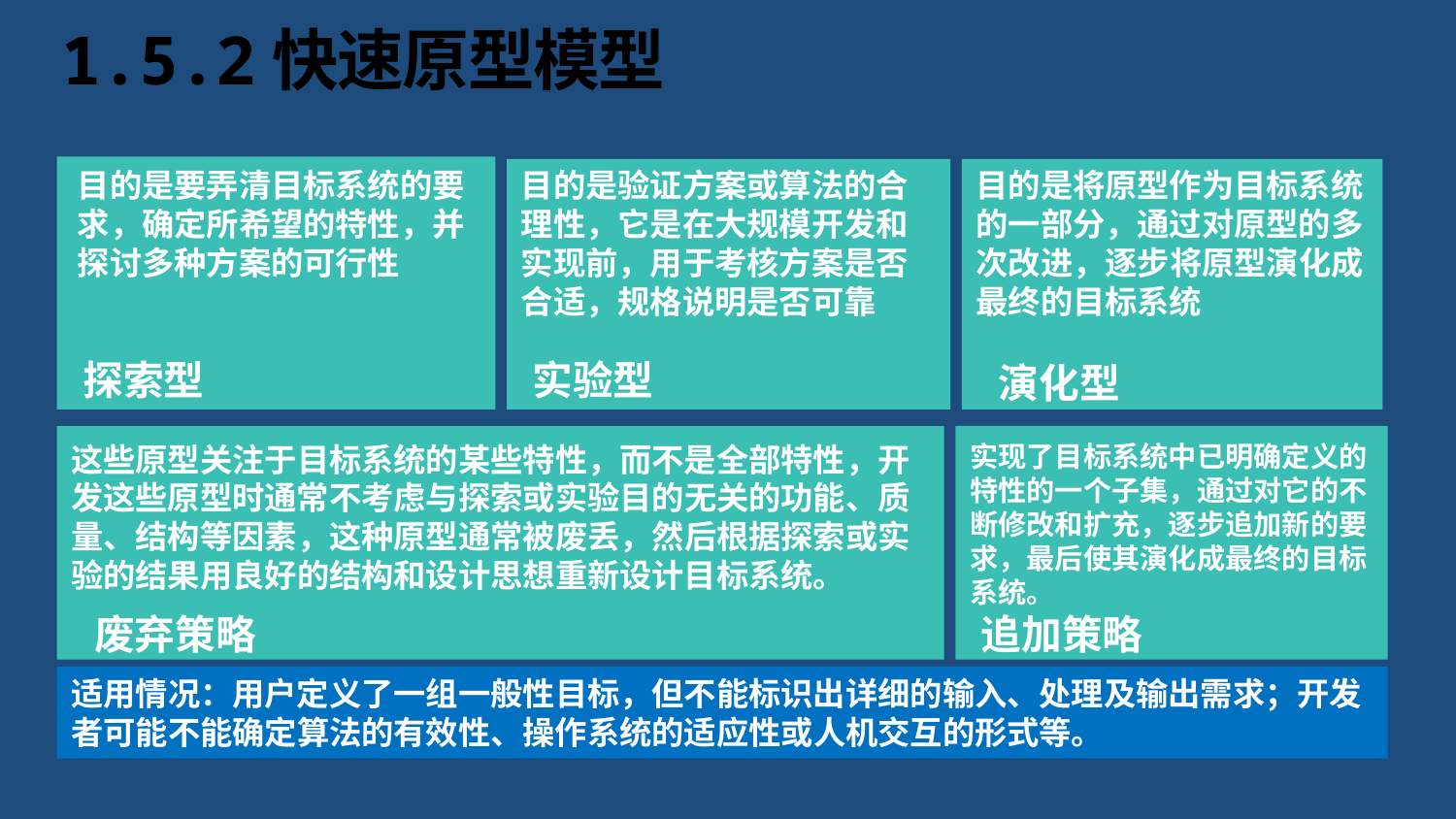

# 1.5.2快速原型模型

探索型
目的是要弄清目标系统的要求，确定所希望的特性，并探讨多种方案的可行性
目的是验证方案或算法的合理性，它是在大规模开发和实现前，用于考核方案是否合适，规格说明是否可靠
目的是将原型作为目标系统的一部分，通过对原型的多次改进，逐步将原型演化成最终的目标系统

实验型

演化型

追加策略

废弃策略
这些原型关注于目标系统的某些特性，而不是全部特性，开发这些原型时通常不考虑与探索或实验目的无关的功能、质量、结构等因素，这种原型通常被废丢，然后根据探索或实验的结果用良好的结构和设计思想重新设计目标系统。
实现了目标系统中已明确定义的特性的一个子集，通过对它的不断修改和扩充，逐步追加新的要求，最后使其演化成最终的目标系统。
适用情况：用户定义了一组一般性目标，但不能标识出详细的输入、处理及输出需求；开发者可能不能确定算法的有效性、操作系统的适应性或人机交互的形式等。